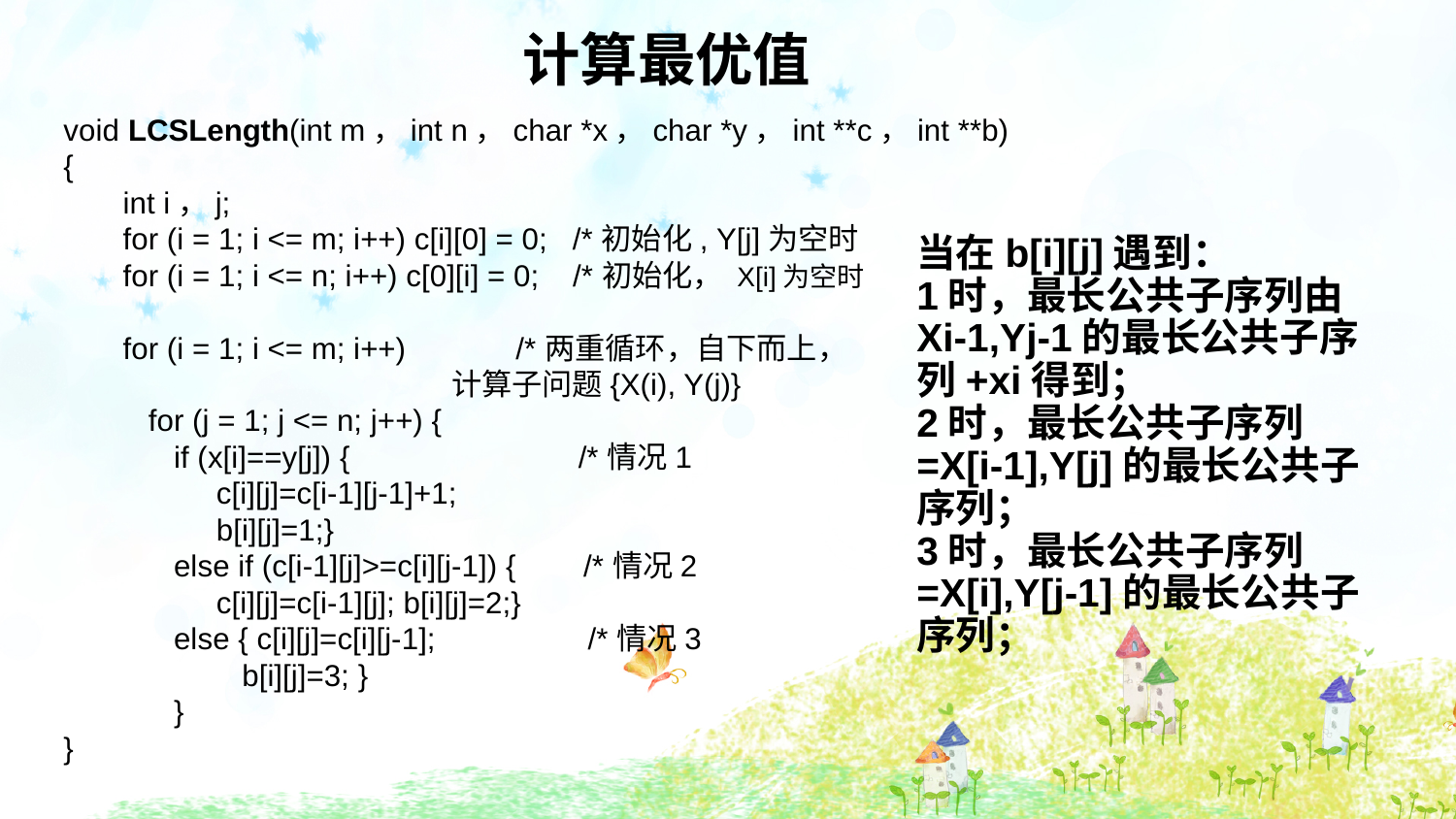

计算最优值
void LCSLength(int m，int n，char *x，char *y，int **c，int **b)
{
       int i，j;
       for (i = 1; i <= m; i++) c[i][0] = 0;   /*初始化, Y[j]为空时
       for (i = 1; i <= n; i++) c[0][i] = 0;    /*初始化， X[i]为空时

       for (i = 1; i <= m; i++)             /*两重循环，自下而上，
                                                        计算子问题{X(i), Y(j)}
          for (j = 1; j <= n; j++) {
             if (x[i]==y[j]) {                           /*情况1
                  c[i][j]=c[i-1][j-1]+1;
                  b[i][j]=1;}
             else if (c[i-1][j]>=c[i][j-1]) {        /*情况2
                  c[i][j]=c[i-1][j]; b[i][j]=2;}
             else { c[i][j]=c[i][j-1];                  /*情况3
                     b[i][j]=3; }
             }
}
当在b[i][j]遇到：
1时，最长公共子序列由Xi-1,Yj-1的最长公共子序列+xi得到；
2时，最长公共子序列=X[i-1],Y[j]的最长公共子序列；
3时，最长公共子序列=X[i],Y[j-1]的最长公共子序列；